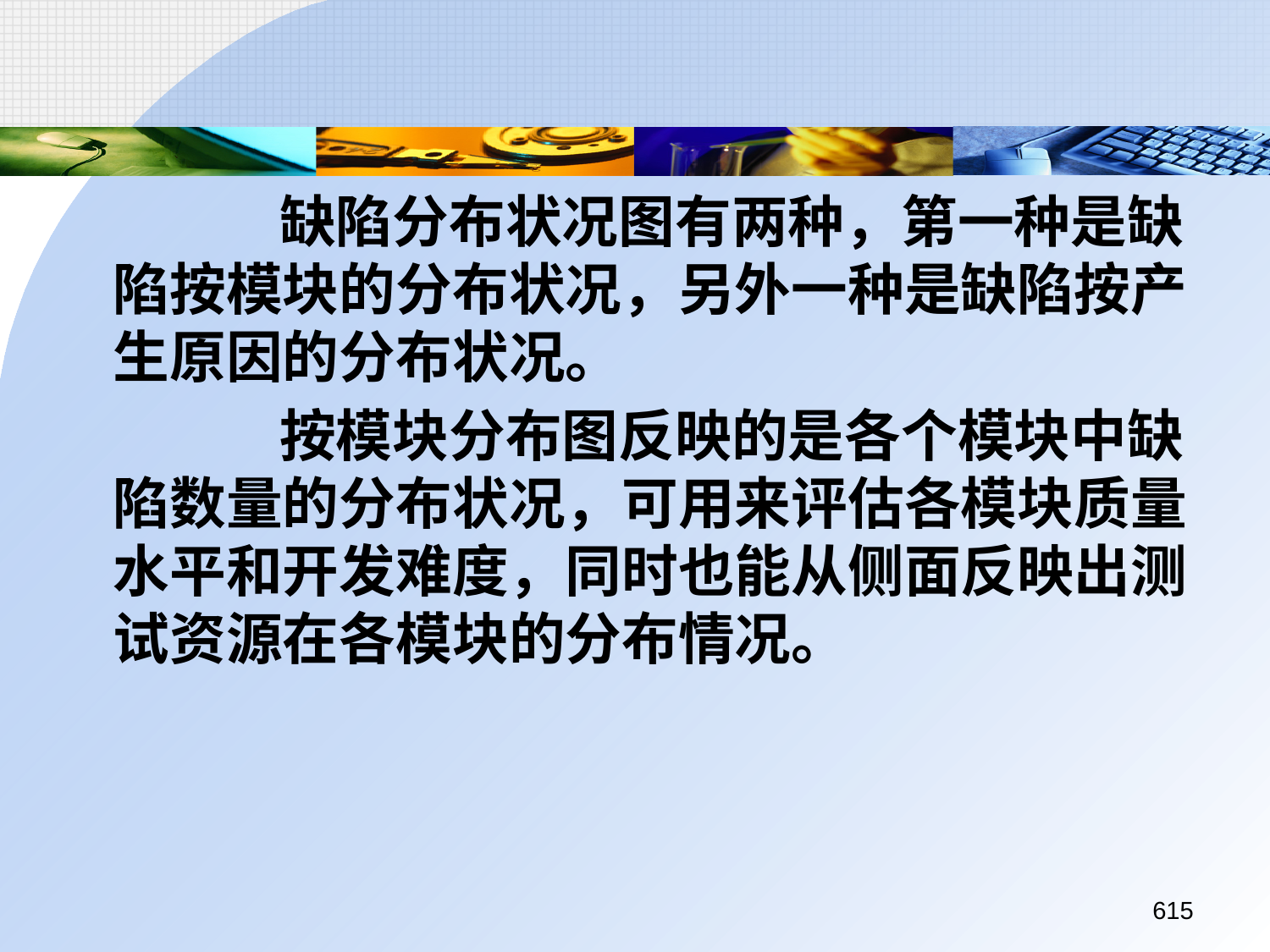

缺陷分布状况图有两种，第一种是缺陷按模块的分布状况，另外一种是缺陷按产生原因的分布状况。
		  按模块分布图反映的是各个模块中缺陷数量的分布状况，可用来评估各模块质量水平和开发难度，同时也能从侧面反映出测试资源在各模块的分布情况。
615